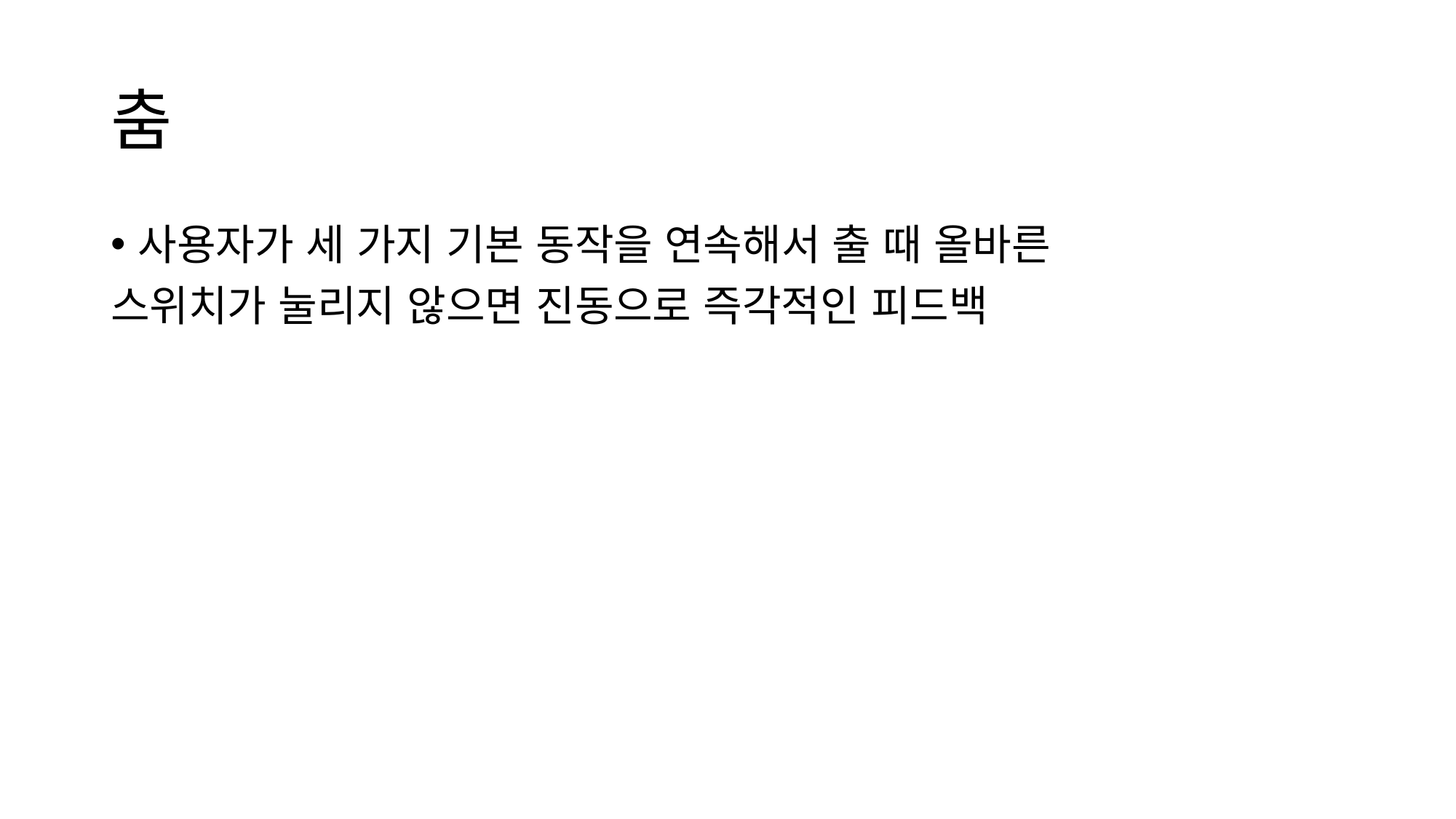

# 춤
사용자가 세 가지 기본 동작을 연속해서 출 때 올바른
스위치가 눌리지 않으면 진동으로 즉각적인 피드백